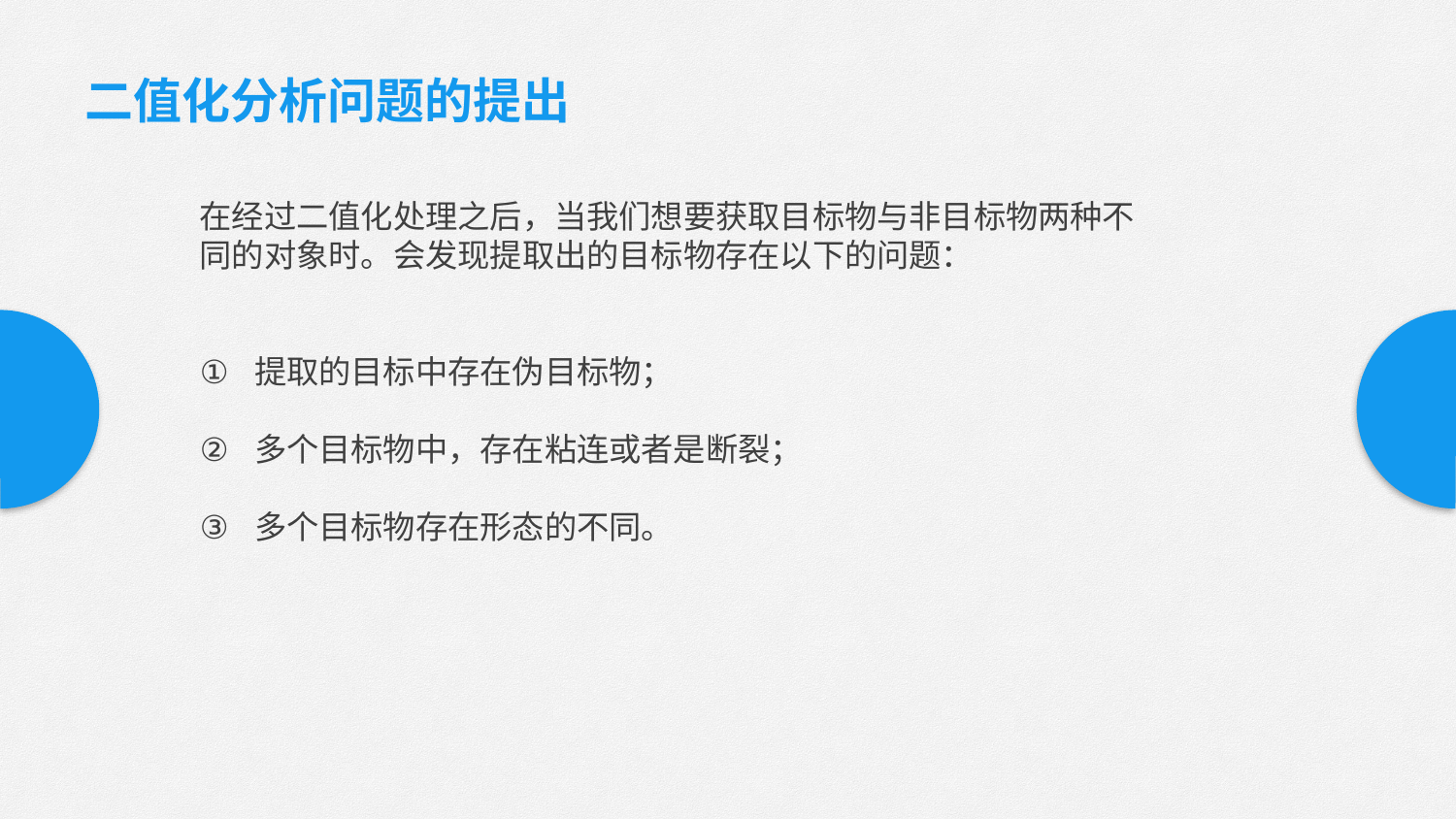

二值化分析问题的提出
在经过二值化处理之后，当我们想要获取目标物与非目标物两种不同的对象时。会发现提取出的目标物存在以下的问题：

提取的目标中存在伪目标物；
多个目标物中，存在粘连或者是断裂；
多个目标物存在形态的不同。